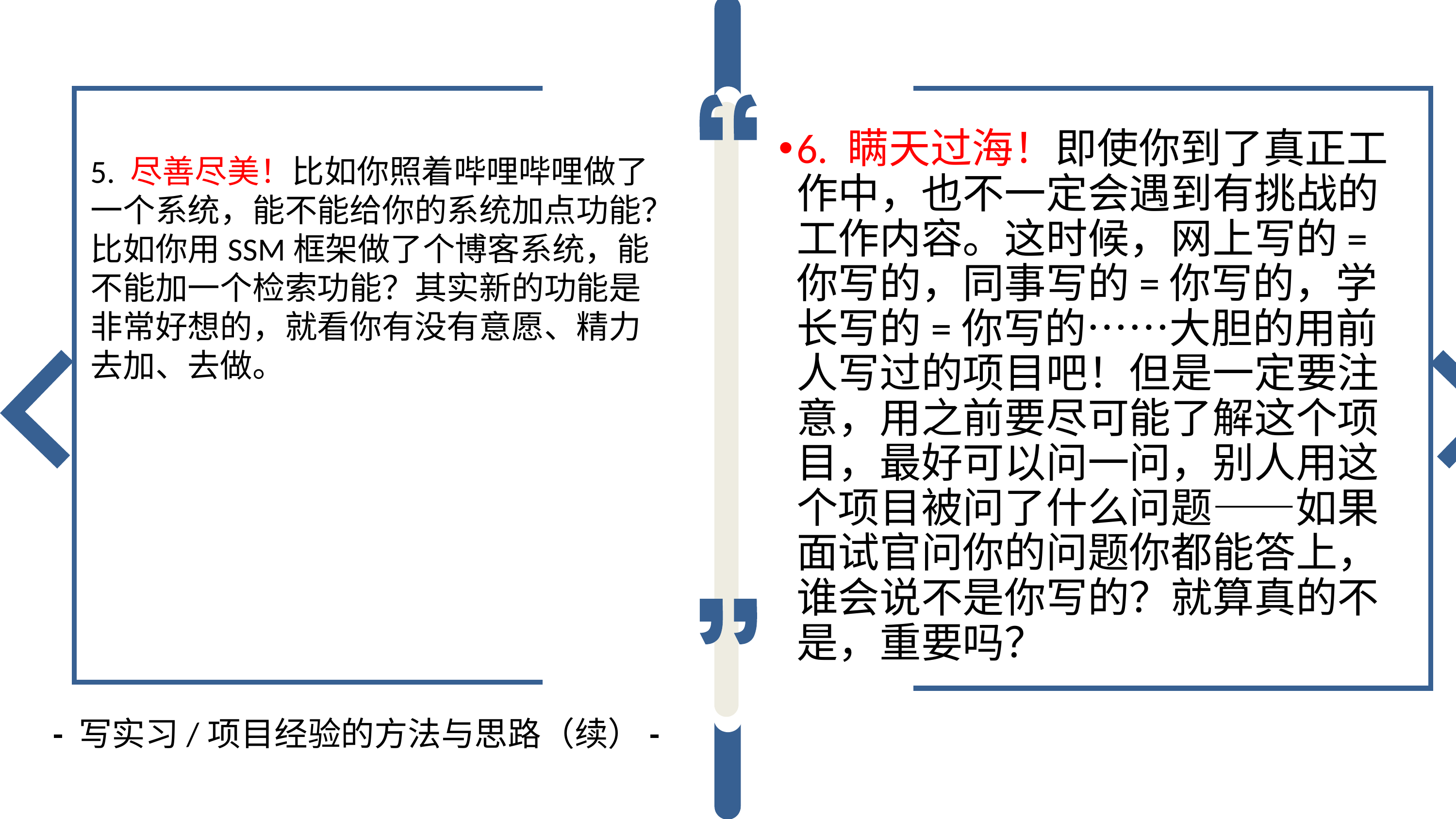

6. 瞒天过海！即使你到了真正工作中，也不一定会遇到有挑战的工作内容。这时候，网上写的=你写的，同事写的=你写的，学长写的=你写的……大胆的用前人写过的项目吧！但是一定要注意，用之前要尽可能了解这个项目，最好可以问一问，别人用这个项目被问了什么问题——如果面试官问你的问题你都能答上，谁会说不是你写的？就算真的不是，重要吗？
5. 尽善尽美！比如你照着哔哩哔哩做了一个系统，能不能给你的系统加点功能？比如你用SSM框架做了个博客系统，能不能加一个检索功能？其实新的功能是非常好想的，就看你有没有意愿、精力去加、去做。

- 写实习/项目经验的方法与思路（续）-